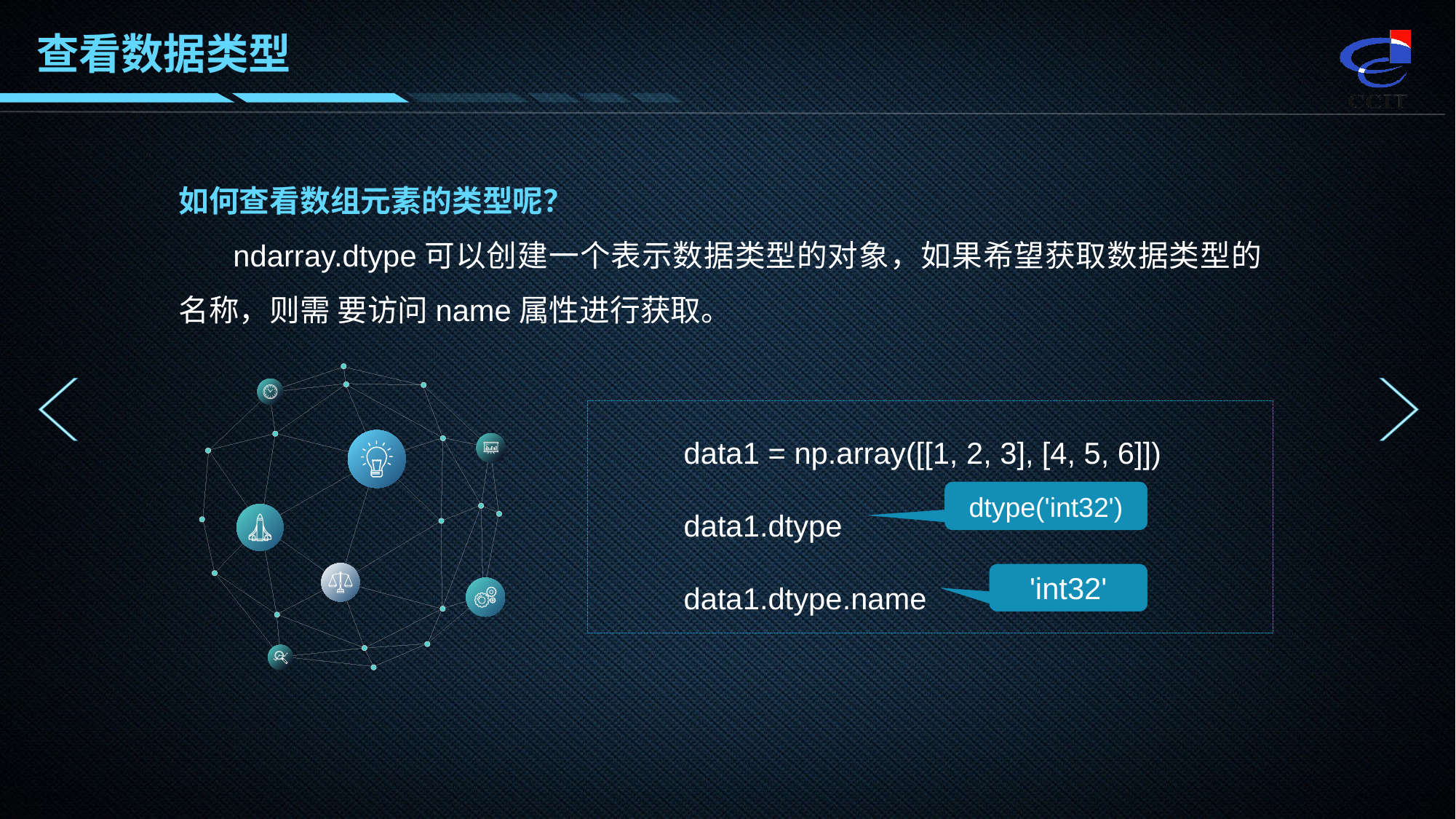

查看数据类型

如何查看数组元素的类型呢？
ndarray.dtype可以创建一个表示数据类型的对象，如果希望获取数据类型的名称，则需 要访问name属性进行获取。

data1 = np.array([[1, 2, 3], [4, 5, 6]])
data1.dtype
data1.dtype.name

dtype('int32')
'int32'